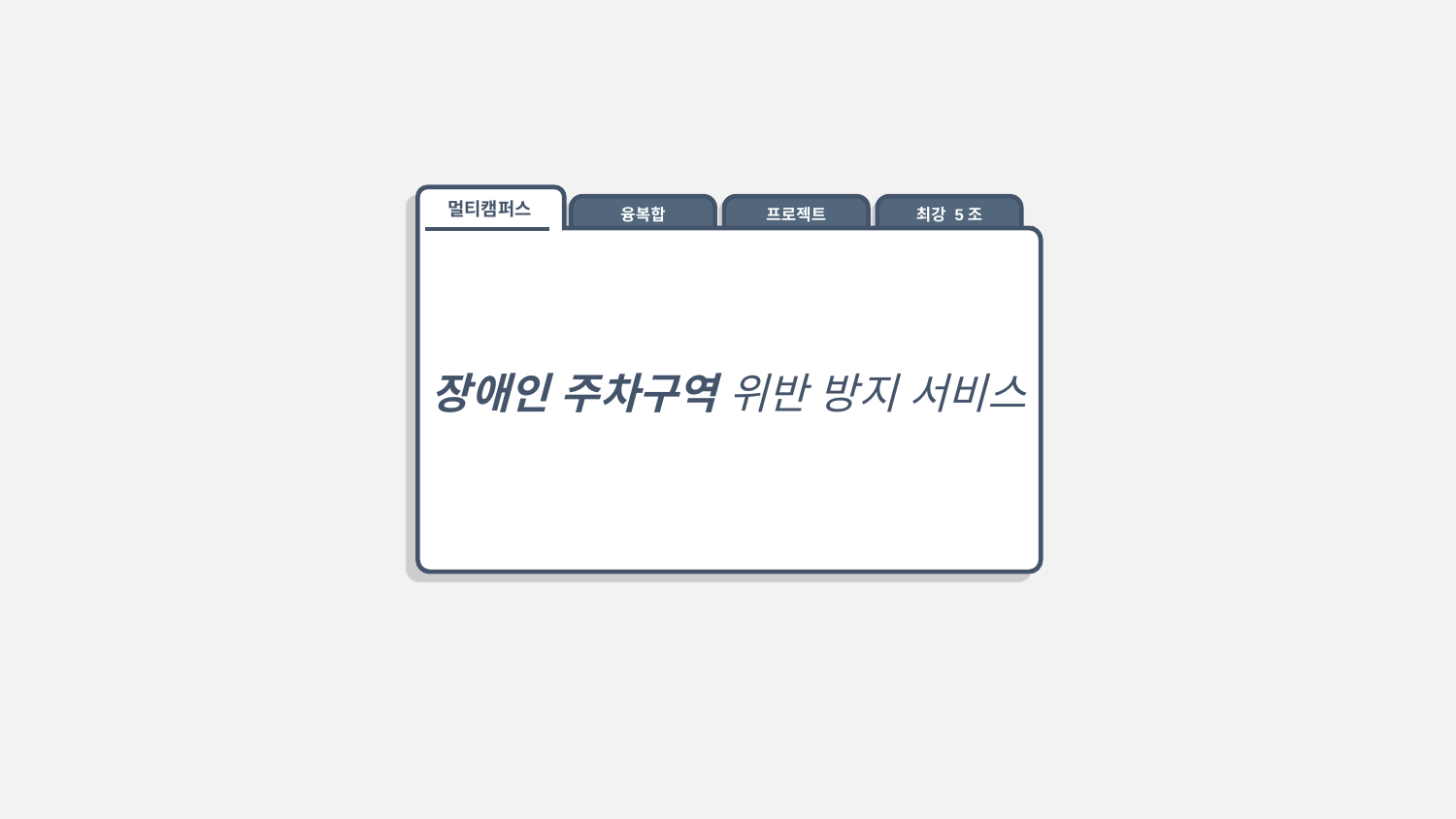

장애인 주차구역 위반 방지 서비스

멀티캠퍼스
융복합
프로젝트
최강 5조